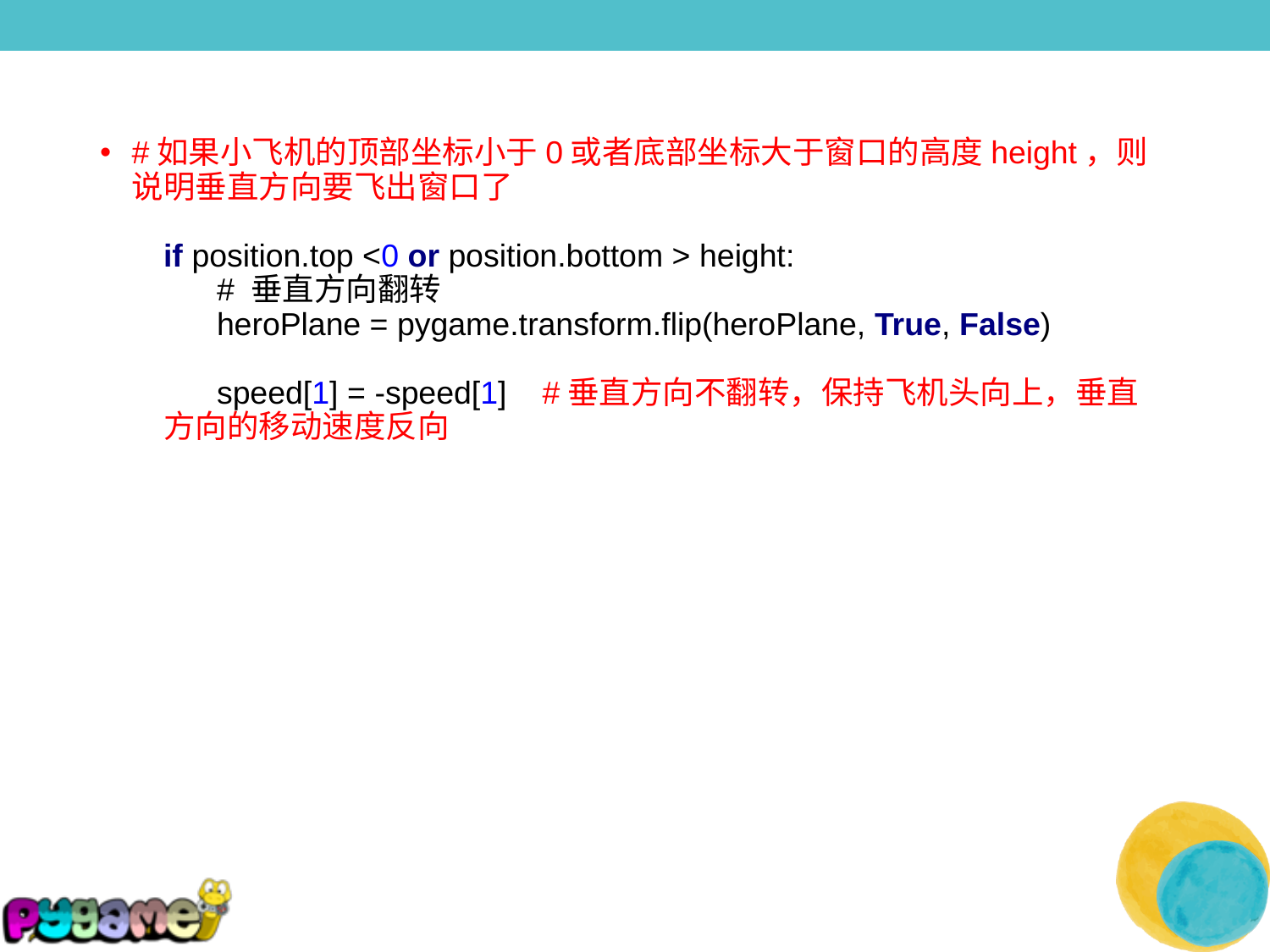

#如果小飞机的顶部坐标小于0或者底部坐标大于窗口的高度height，则说明垂直方向要飞出窗口了

if position.top <0 or position.bottom > height:
      # 垂直方向翻转
      heroPlane = pygame.transform.flip(heroPlane, True, False)
      speed[1] = -speed[1]    #垂直方向不翻转，保持飞机头向上，垂直方向的移动速度反向